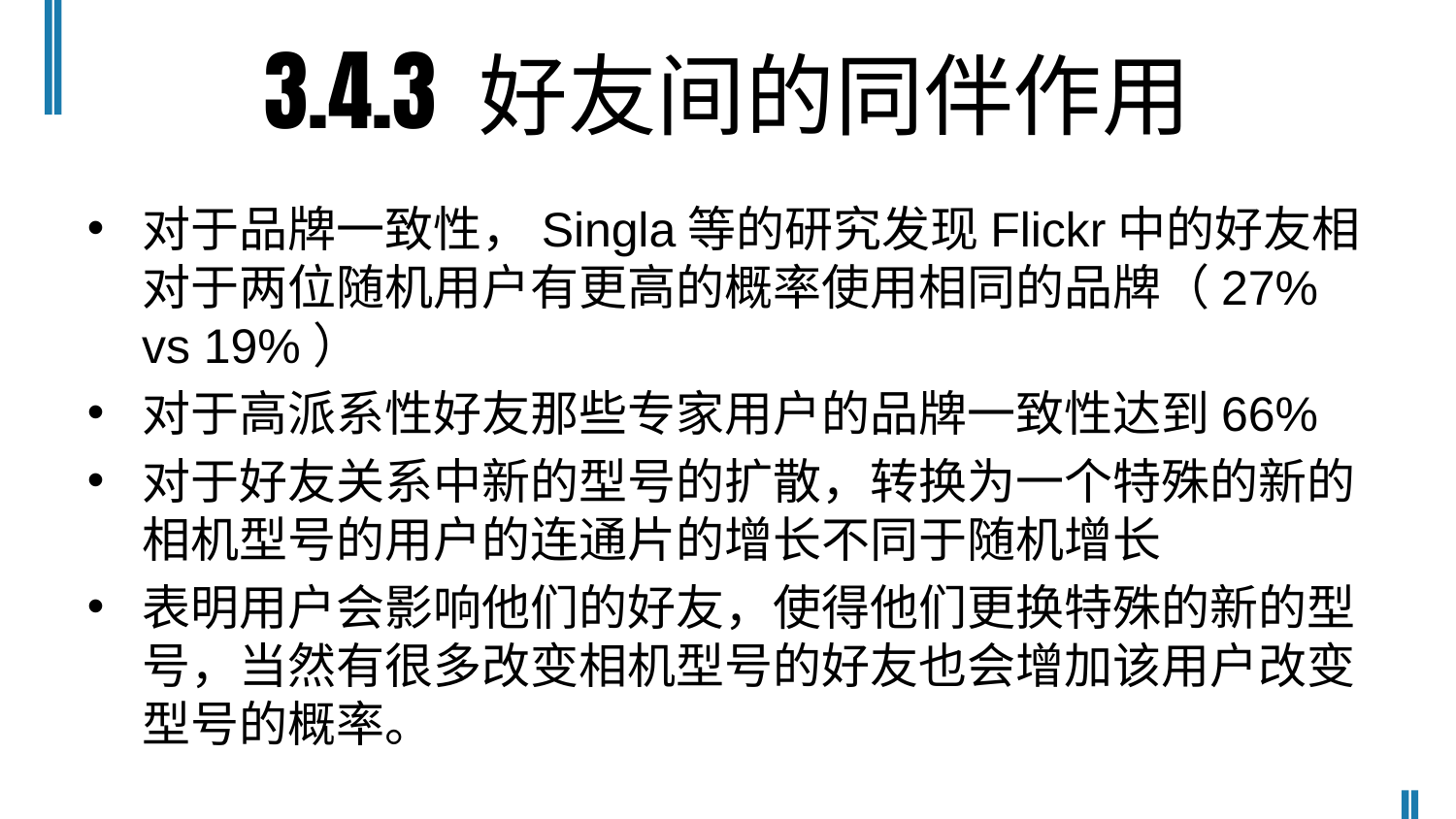

# 3.4.3 好友间的同伴作用
对于品牌一致性，Singla等的研究发现Flickr中的好友相对于两位随机用户有更高的概率使用相同的品牌（27% vs 19%）
对于高派系性好友那些专家用户的品牌一致性达到66%
对于好友关系中新的型号的扩散，转换为一个特殊的新的相机型号的用户的连通片的增长不同于随机增长
表明用户会影响他们的好友，使得他们更换特殊的新的型号，当然有很多改变相机型号的好友也会增加该用户改变型号的概率。